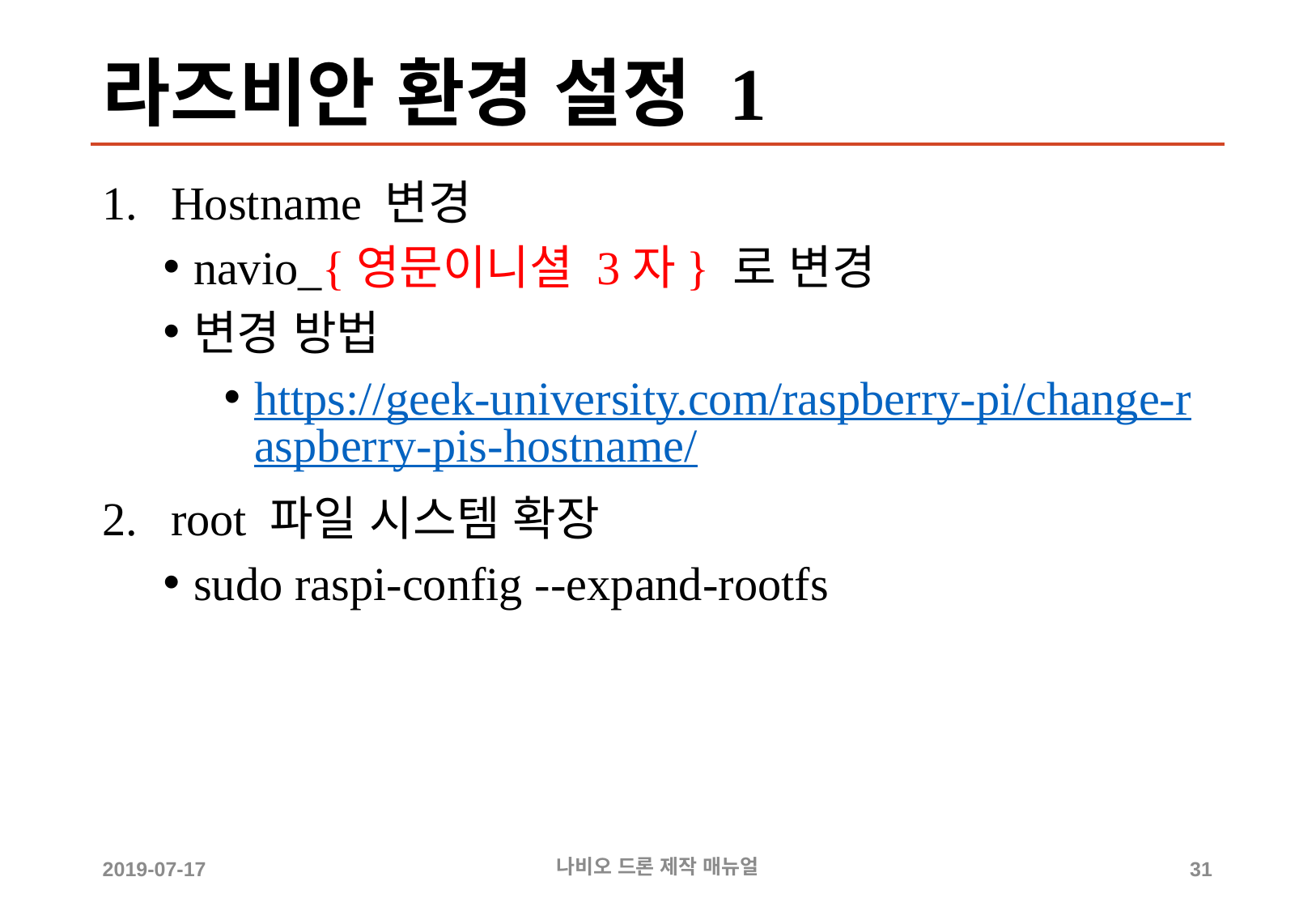

# 라즈비안 환경 설정 1
Hostname 변경
navio_{영문이니셜 3자} 로 변경
변경 방법
https://geek-university.com/raspberry-pi/change-raspberry-pis-hostname/
root 파일 시스템 확장
sudo raspi-config --expand-rootfs

2019-07-17
나비오 드론 제작 매뉴얼
31